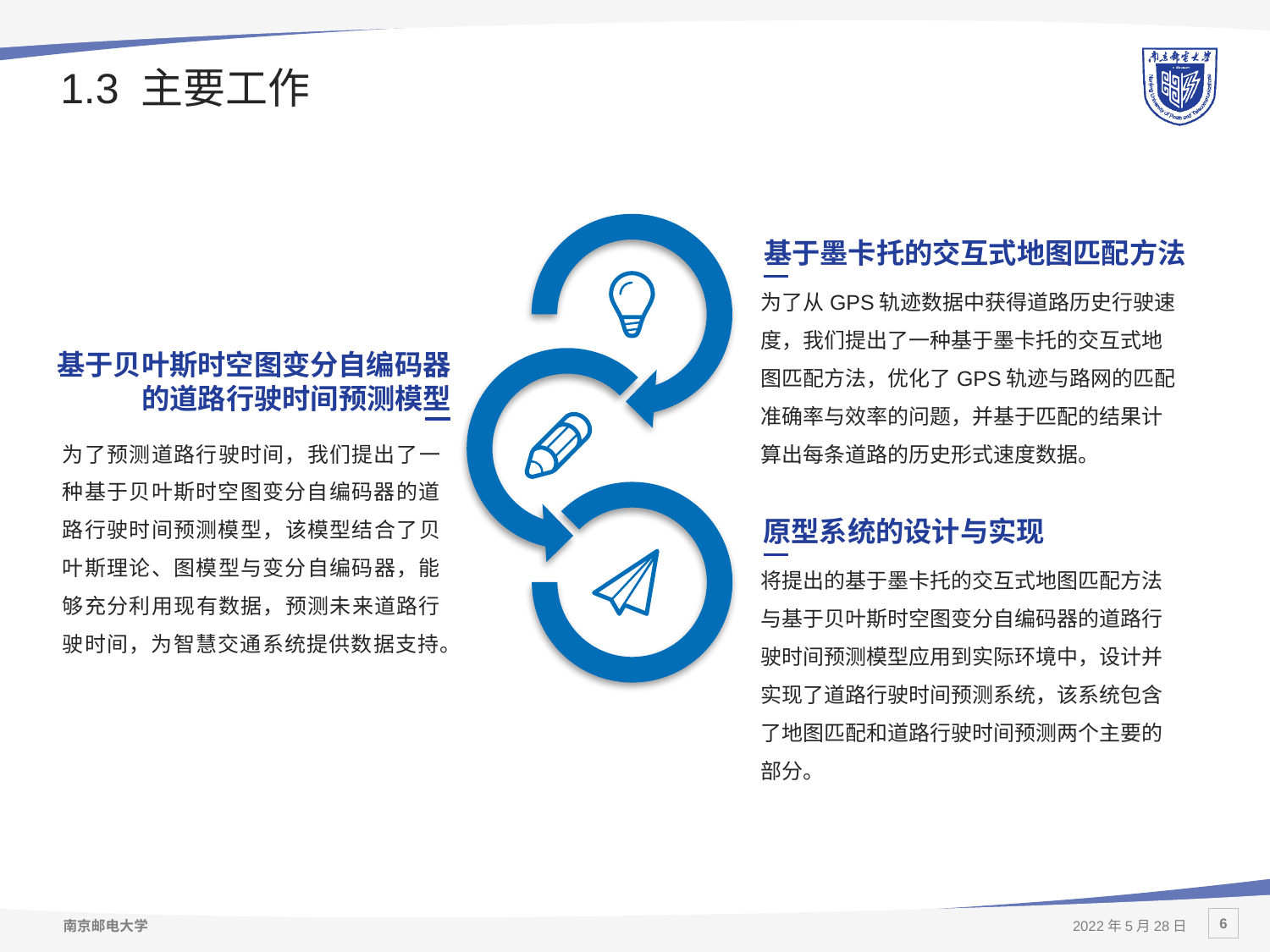

# 1.3 主要工作

基于墨卡托的交互式地图匹配方法
为了从GPS轨迹数据中获得道路历史行驶速度，我们提出了一种基于墨卡托的交互式地图匹配方法，优化了GPS轨迹与路网的匹配准确率与效率的问题，并基于匹配的结果计算出每条道路的历史形式速度数据。

基于贝叶斯时空图变分自编码器
的道路行驶时间预测模型

为了预测道路行驶时间，我们提出了一种基于贝叶斯时空图变分自编码器的道路行驶时间预测模型，该模型结合了贝叶斯理论、图模型与变分自编码器，能够充分利用现有数据，预测未来道路行驶时间，为智慧交通系统提供数据支持。

原型系统的设计与实现
将提出的基于墨卡托的交互式地图匹配方法与基于贝叶斯时空图变分自编码器的道路行驶时间预测模型应用到实际环境中，设计并实现了道路行驶时间预测系统，该系统包含了地图匹配和道路行驶时间预测两个主要的部分。